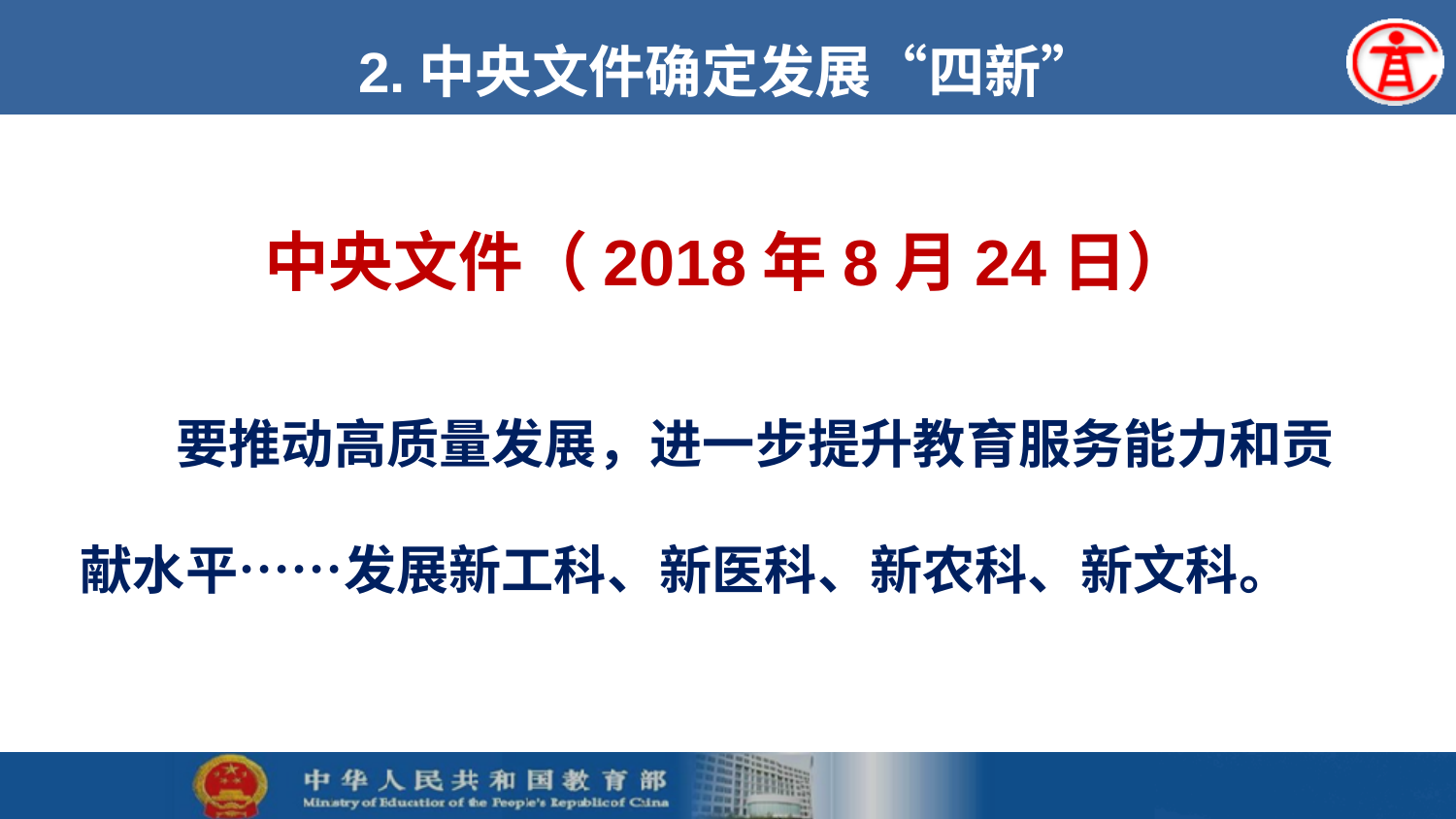

# 2.中央文件确定发展“四新”
中央文件（2018年8月24日）
       要推动高质量发展，进一步提升教育服务能力和贡献水平……发展新工科、新医科、新农科、新文科。